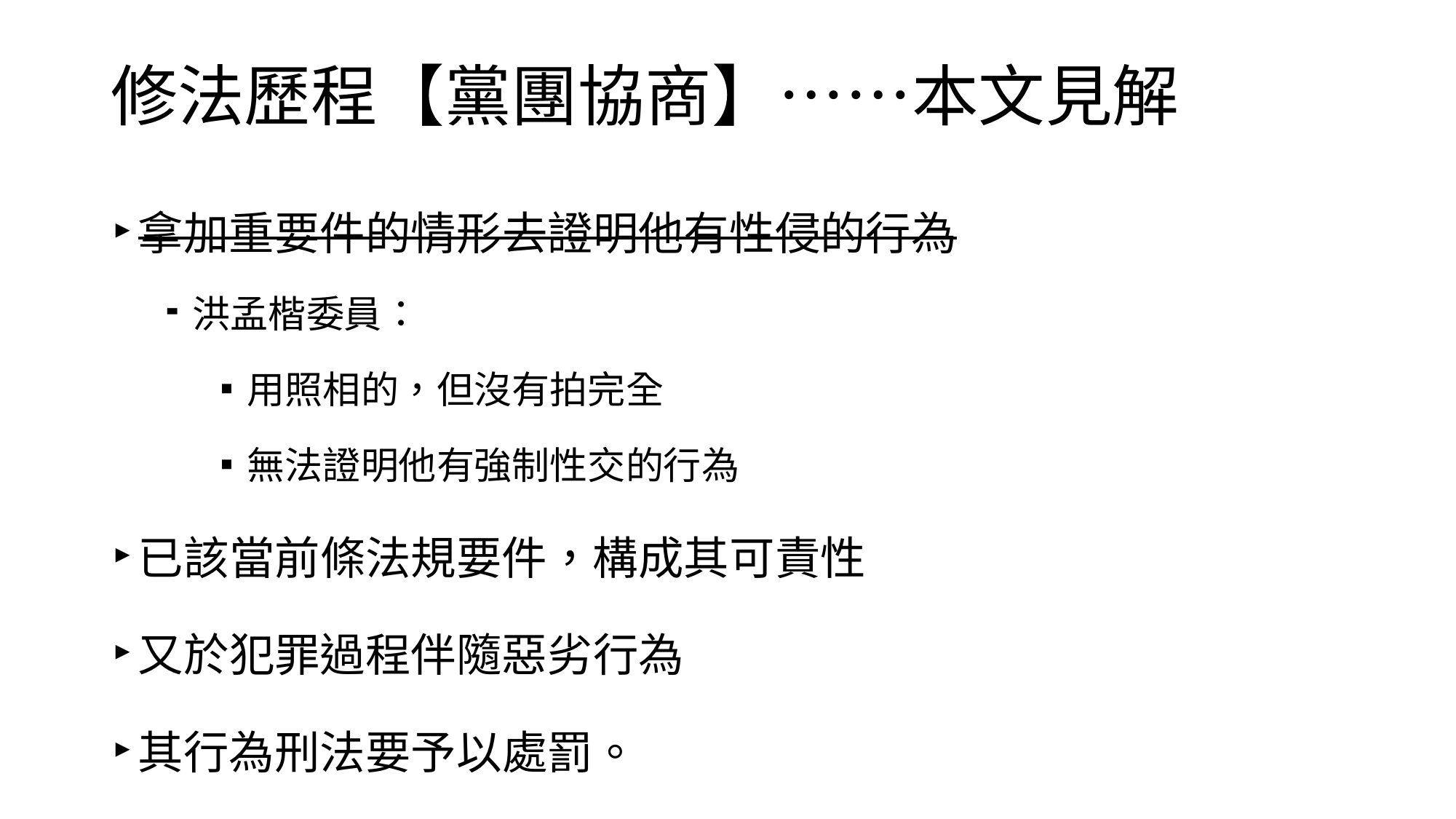

# 修法歷程【黨團協商】……本文見解
拿加重要件的情形去證明他有性侵的行為
洪孟楷委員：
用照相的，但沒有拍完全
無法證明他有強制性交的行為
已該當前條法規要件，構成其可責性
又於犯罪過程伴隨惡劣行為
其行為刑法要予以處罰。